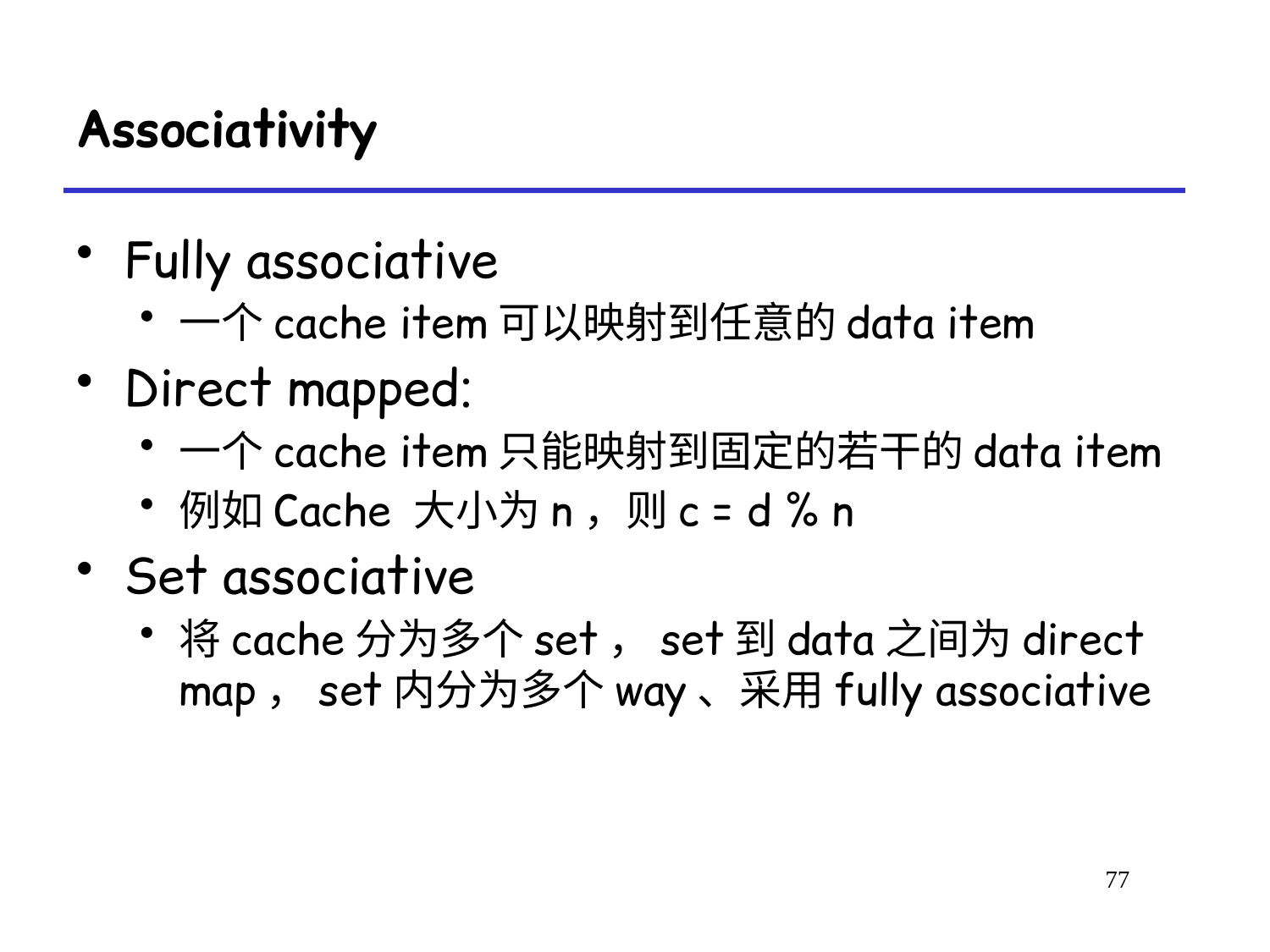

# Associativity
Fully associative
一个cache item可以映射到任意的data item
Direct mapped:
一个cache item只能映射到固定的若干的data item
例如Cache 大小为n，则c = d % n
Set associative
将cache分为多个set，set到data之间为direct map，set内分为多个way、采用fully associative

77